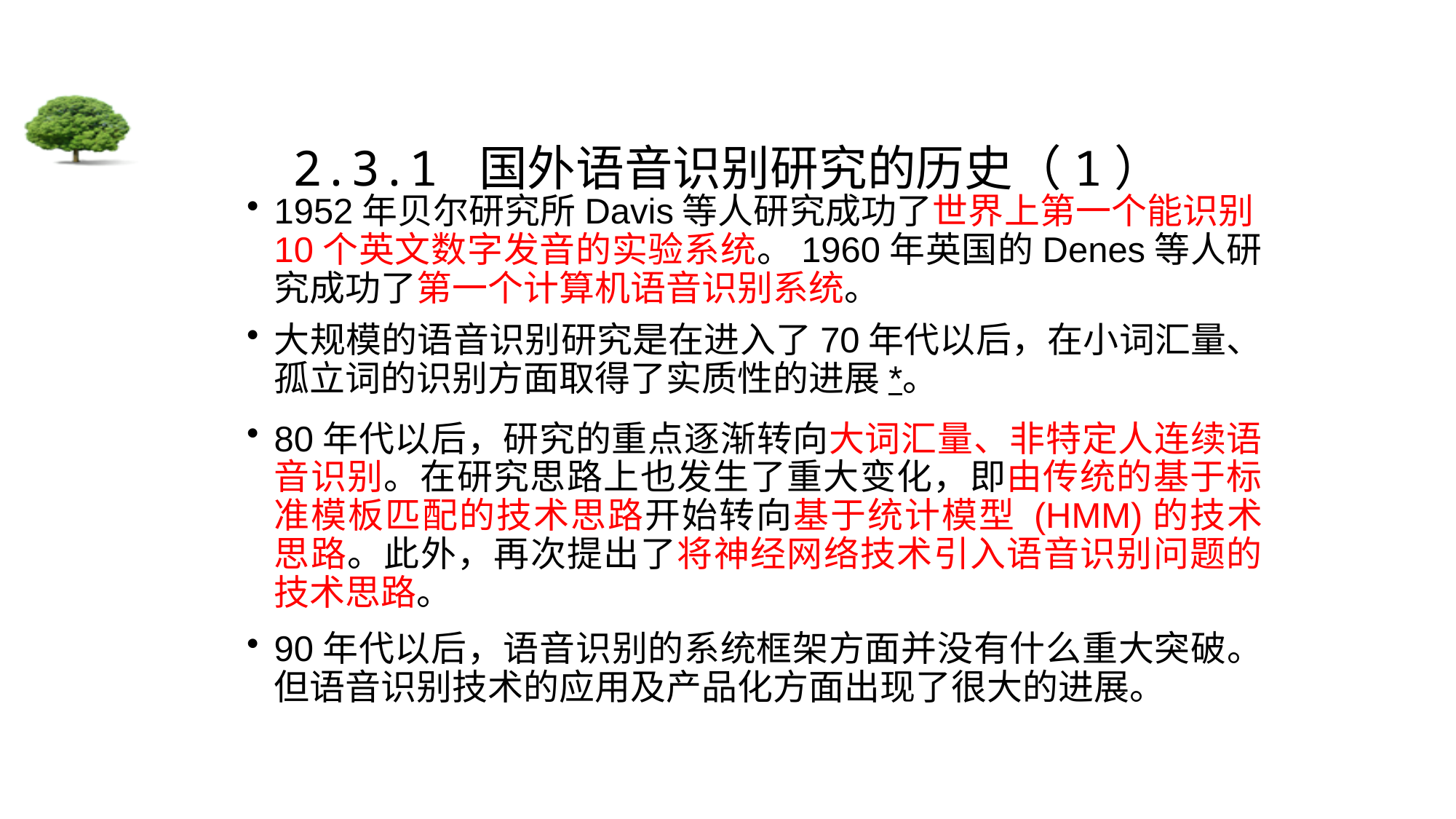

# 2.3.1 国外语音识别研究的历史（1）
1952年贝尔研究所Davis等人研究成功了世界上第一个能识别10个英文数字发音的实验系统。1960年英国的Denes等人研究成功了第一个计算机语音识别系统。

大规模的语音识别研究是在进入了70年代以后，在小词汇量、孤立词的识别方面取得了实质性的进展*。

80年代以后，研究的重点逐渐转向大词汇量、非特定人连续语音识别。在研究思路上也发生了重大变化，即由传统的基于标准模板匹配的技术思路开始转向基于统计模型 (HMM)的技术思路。此外，再次提出了将神经网络技术引入语音识别问题的技术思路。

90年代以后，语音识别的系统框架方面并没有什么重大突破。但语音识别技术的应用及产品化方面出现了很大的进展。